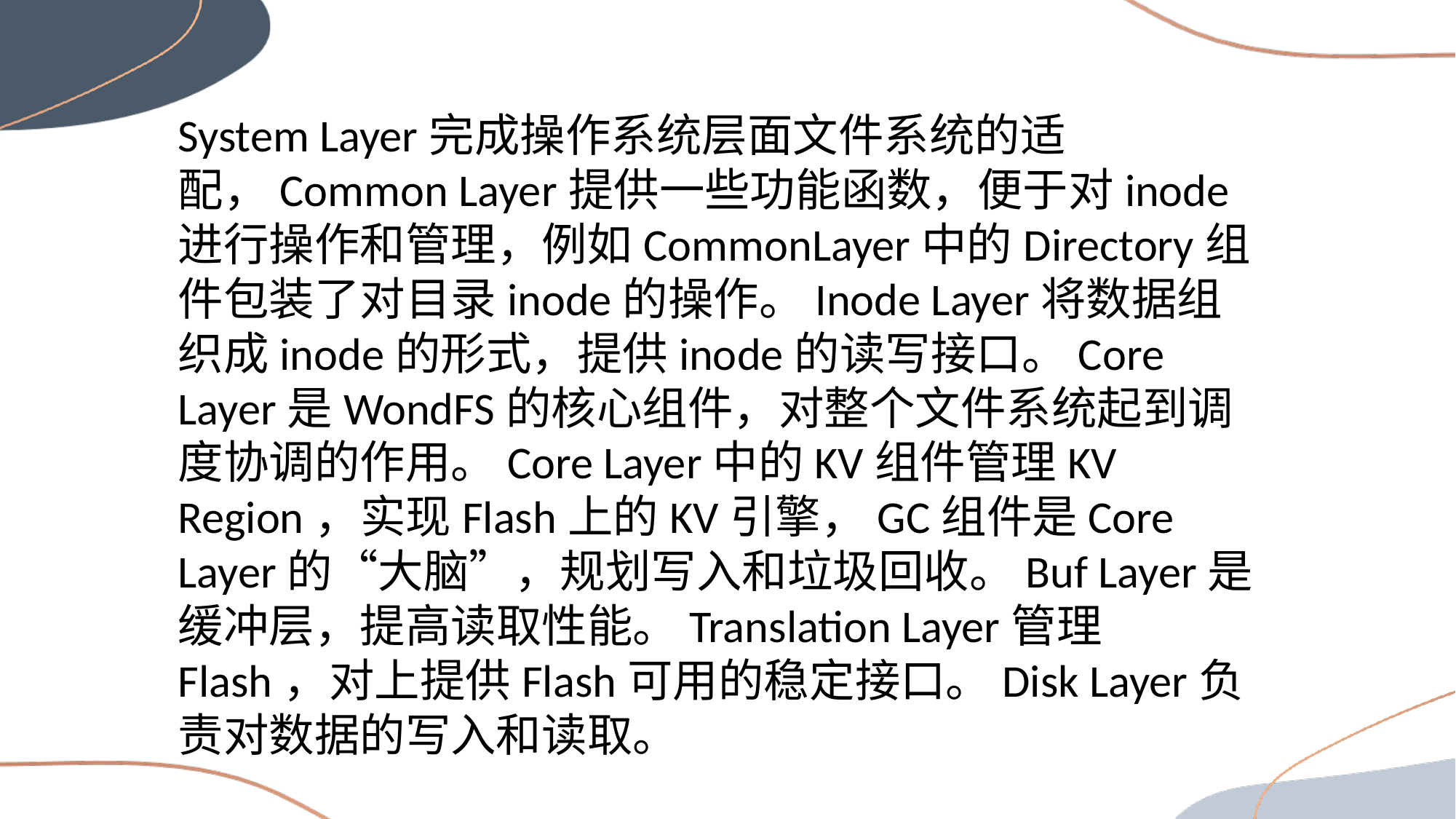

System Layer完成操作系统层面文件系统的适配，Common Layer提供一些功能函数，便于对inode进行操作和管理，例如CommonLayer中的Directory组件包装了对目录inode的操作。Inode Layer将数据组织成inode的形式，提供inode的读写接口。Core Layer是WondFS的核心组件，对整个文件系统起到调度协调的作用。Core Layer中的KV组件管理KV Region，实现Flash上的KV引擎，GC组件是Core Layer的“大脑”，规划写入和垃圾回收。Buf Layer是缓冲层，提高读取性能。Translation Layer管理Flash，对上提供Flash可用的稳定接口。Disk Layer负责对数据的写入和读取。